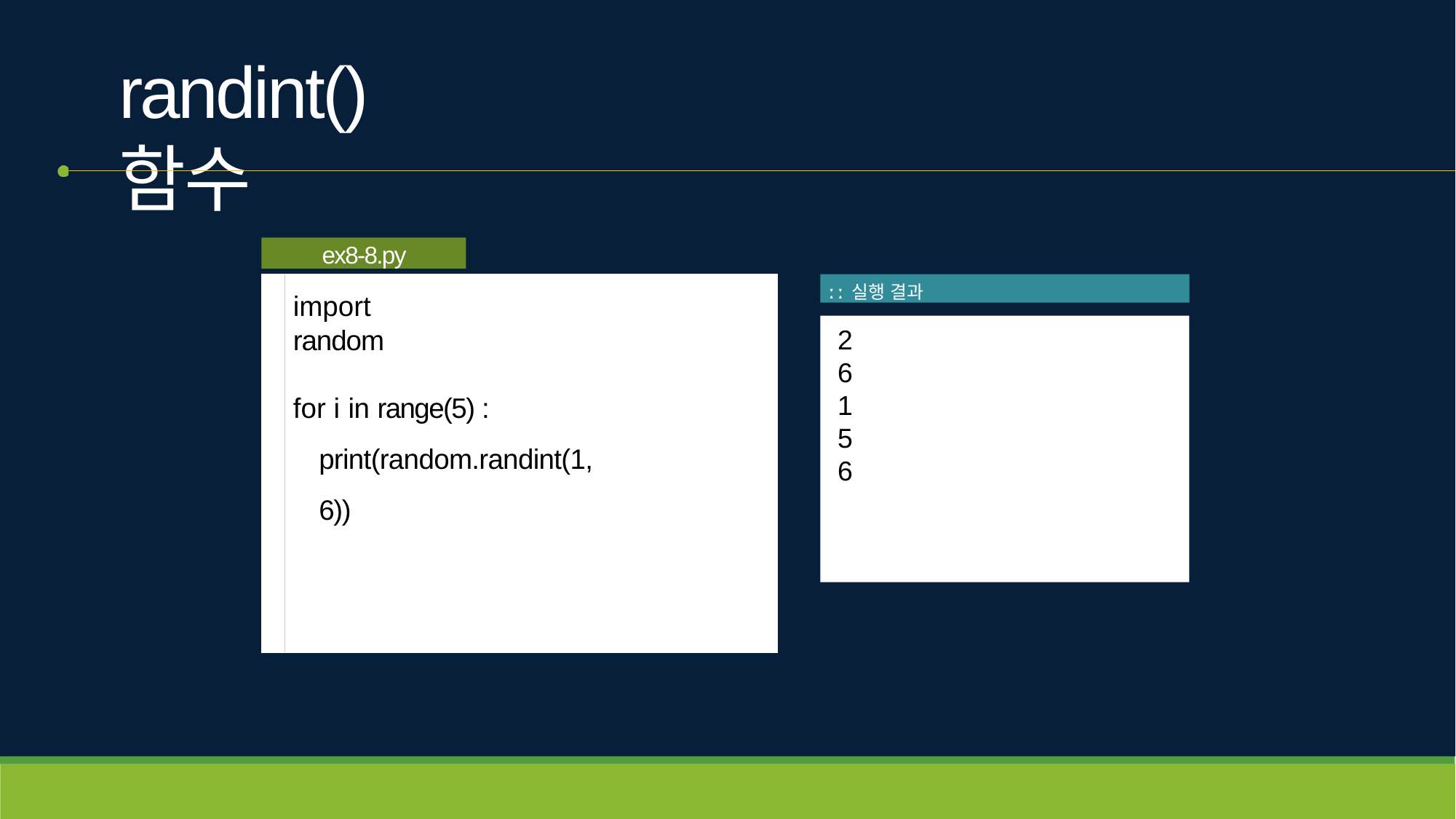

# randint() 함수

ex8-8.py

ː ː 실행 결과
import random

2
6
1
5
6
for i in range(5) :  print(random.randint(1, 6))